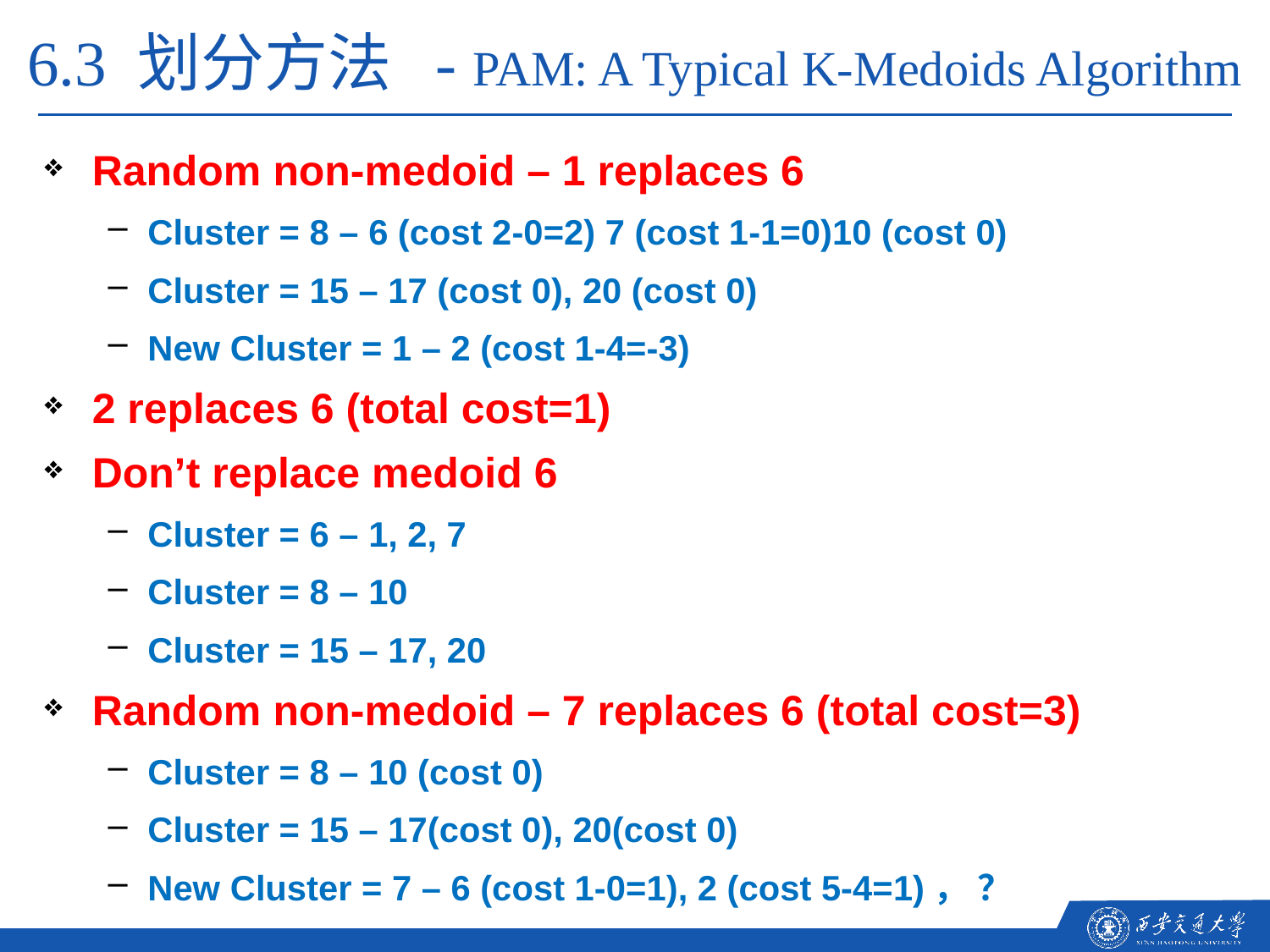

6.3 划分方法  - PAM: A Typical K-Medoids Algorithm
Random non-medoid – 1 replaces 6
Cluster = 8 – 6 (cost 2-0=2) 7 (cost 1-1=0)10 (cost 0)
Cluster = 15 – 17 (cost 0), 20 (cost 0)
New Cluster = 1 – 2 (cost 1-4=-3)
2 replaces 6 (total cost=1)
Don’t replace medoid 6
Cluster = 6 – 1, 2, 7
Cluster = 8 – 10
Cluster = 15 – 17, 20
Random non-medoid – 7 replaces 6 (total cost=3)
Cluster = 8 – 10 (cost 0)
Cluster = 15 – 17(cost 0), 20(cost 0)
New Cluster = 7 – 6 (cost 1-0=1), 2 (cost 5-4=1)， ？